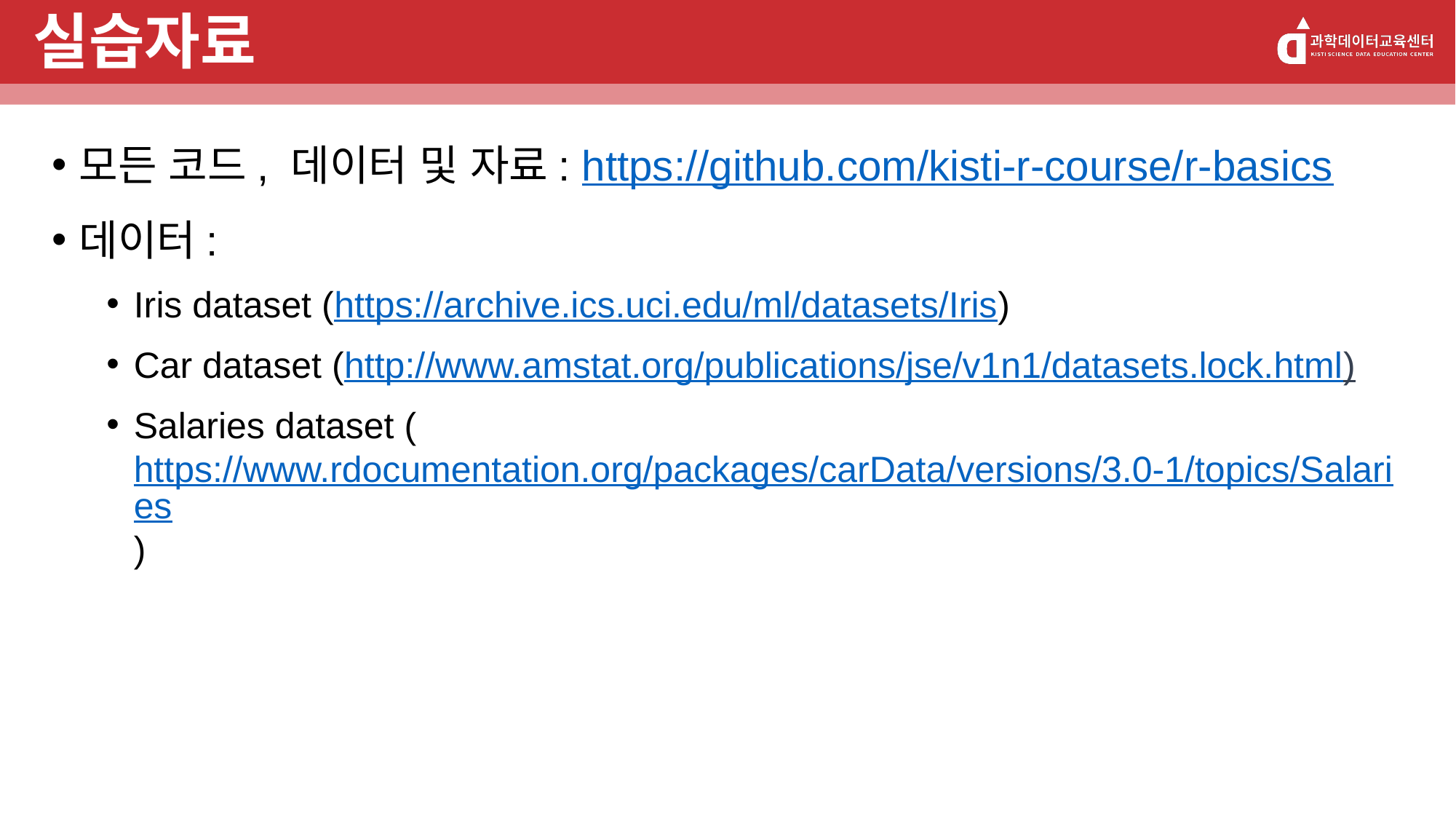

# 실습자료
모든 코드, 데이터 및 자료: https://github.com/kisti-r-course/r-basics
데이터:
Iris dataset (https://archive.ics.uci.edu/ml/datasets/Iris)
Car dataset (http://www.amstat.org/publications/jse/v1n1/datasets.lock.html)
Salaries dataset (https://www.rdocumentation.org/packages/carData/versions/3.0-1/topics/Salaries)